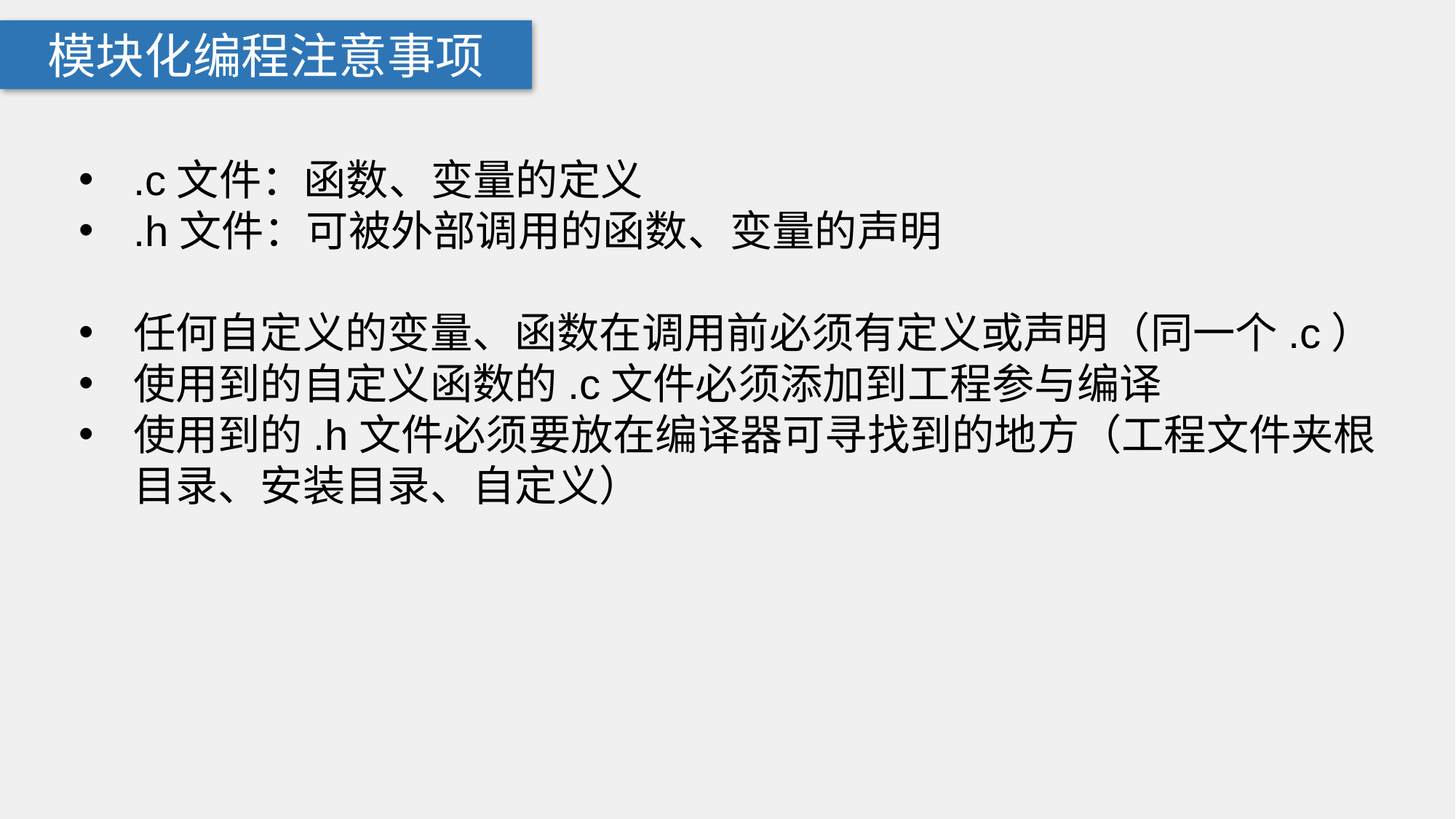

模块化编程注意事项
.c文件：函数、变量的定义
.h文件：可被外部调用的函数、变量的声明

任何自定义的变量、函数在调用前必须有定义或声明（同一个.c）
使用到的自定义函数的.c文件必须添加到工程参与编译
使用到的.h文件必须要放在编译器可寻找到的地方（工程文件夹根目录、安装目录、自定义）